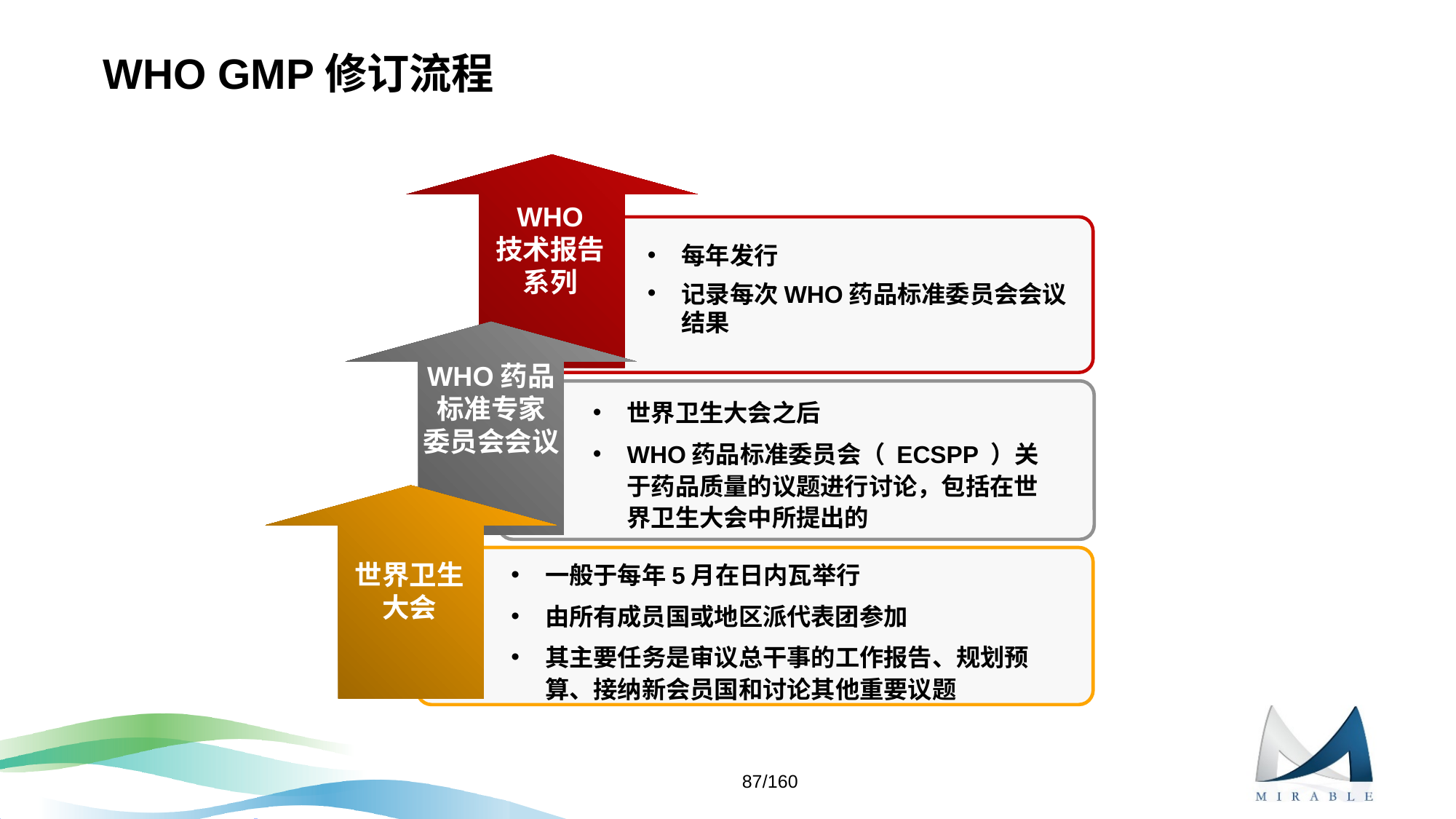

# WHO GMP修订流程

WHO
技术报告
系列

每年发行
记录每次WHO药品标准委员会会议结果

WHO药品标准专家
委员会会议

世界卫生大会之后
WHO药品标准委员会（ ECSPP ）关于药品质量的议题进行讨论，包括在世界卫生大会中所提出的

一般于每年5月在日内瓦举行
由所有成员国或地区派代表团参加
其主要任务是审议总干事的工作报告、规划预算、接纳新会员国和讨论其他重要议题
世界卫生大会
87/160